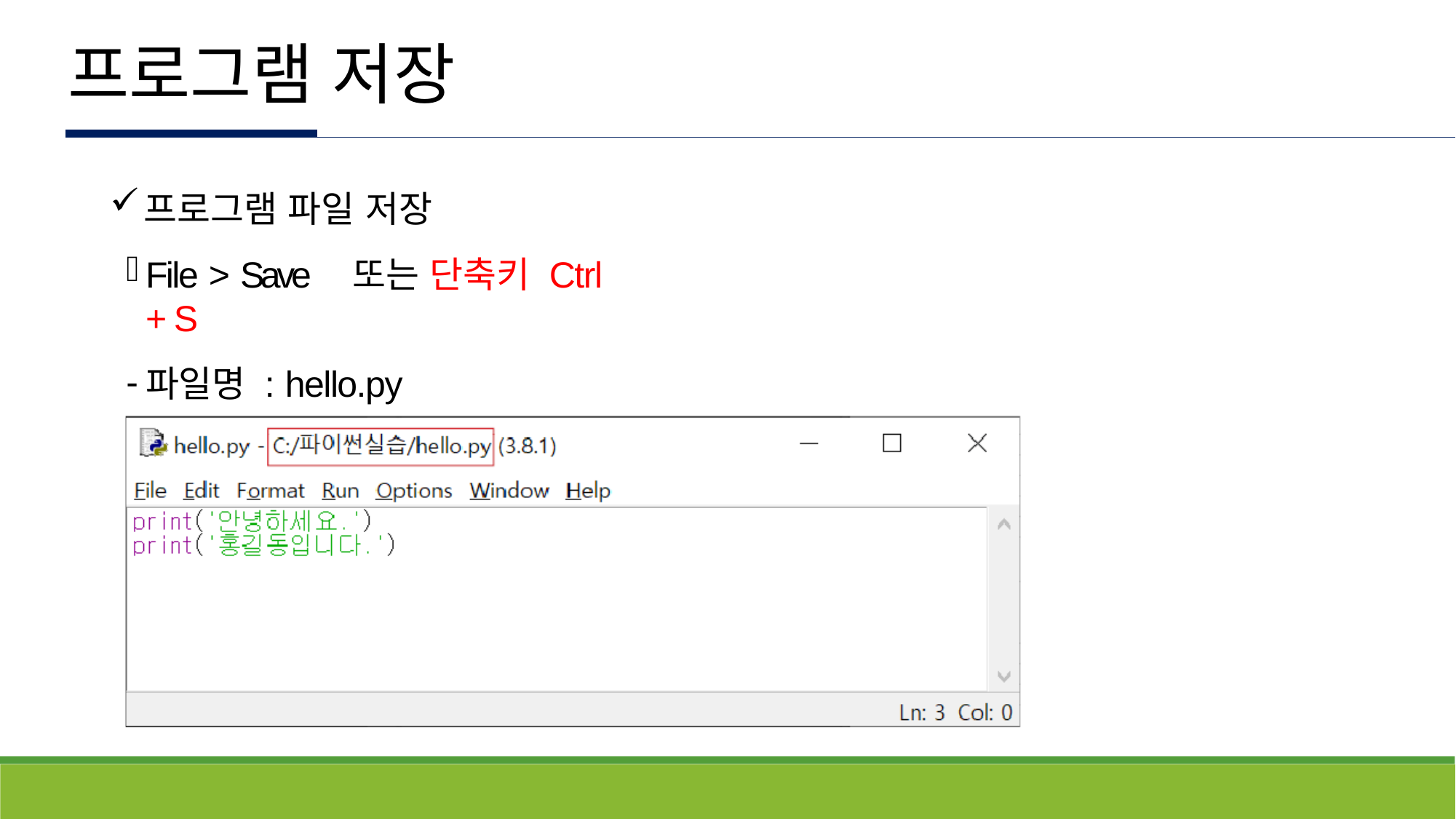

# 프로그램 저장

프로그램 파일 저장
File > Save	또는 단축키 Ctrl + S
파일명 : hello.py